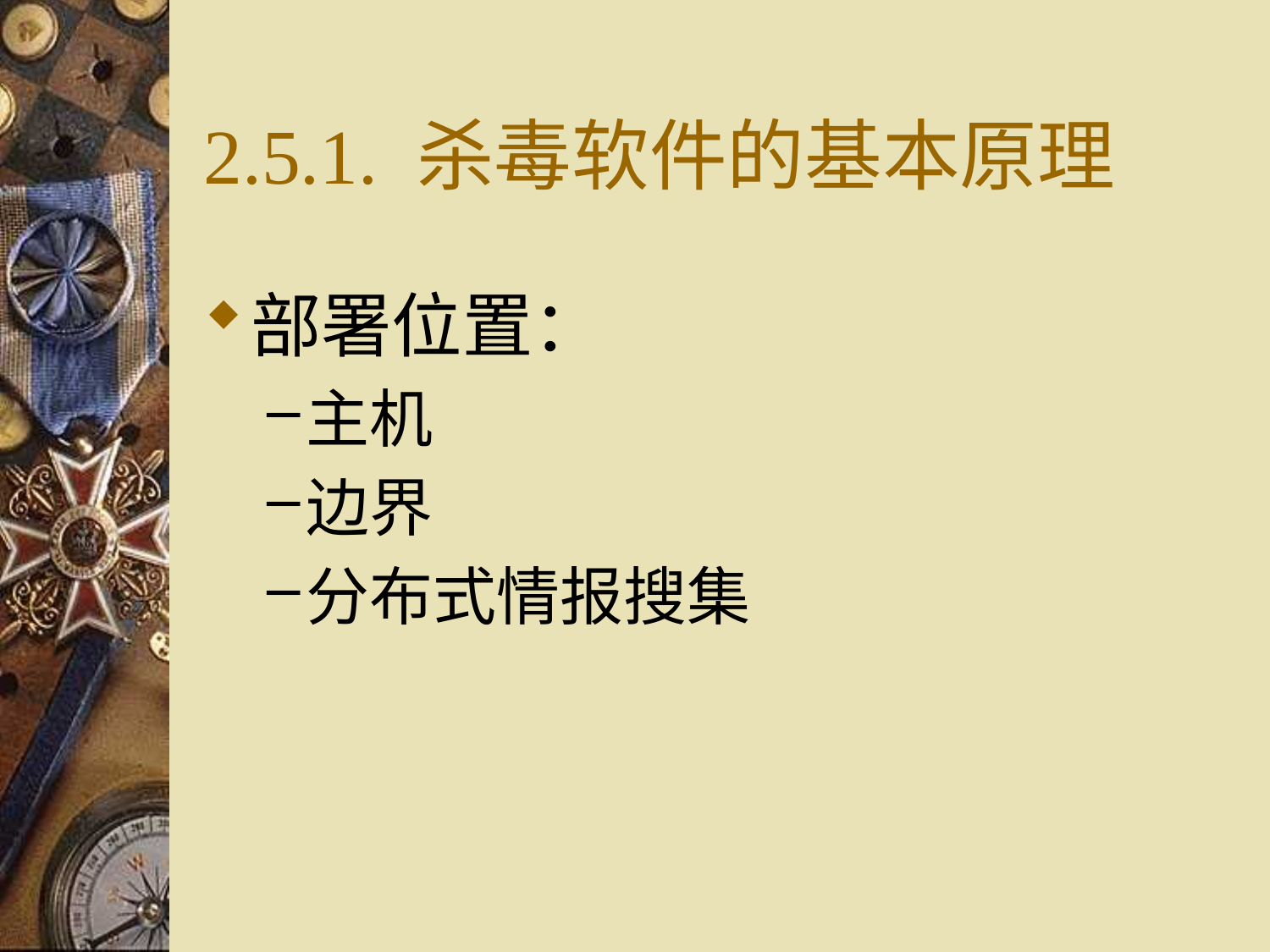

# 2.5.1. 杀毒软件的基本原理
部署位置：
主机
边界
分布式情报搜集